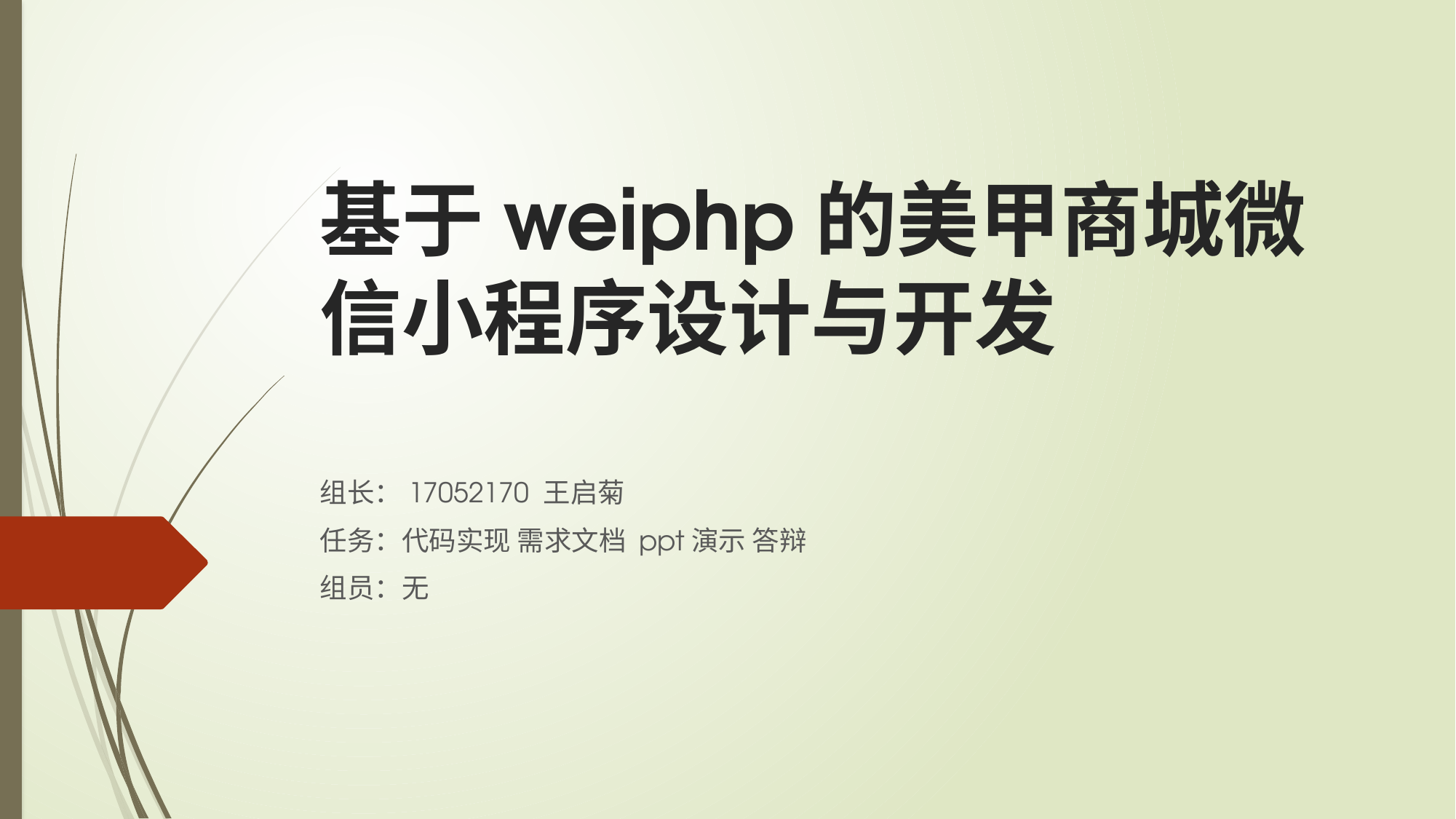

# 基于weiphp的美甲商城微信小程序设计与开发
组长：17052170 王启菊
任务：代码实现 需求文档 ppt演示 答辩
组员：无